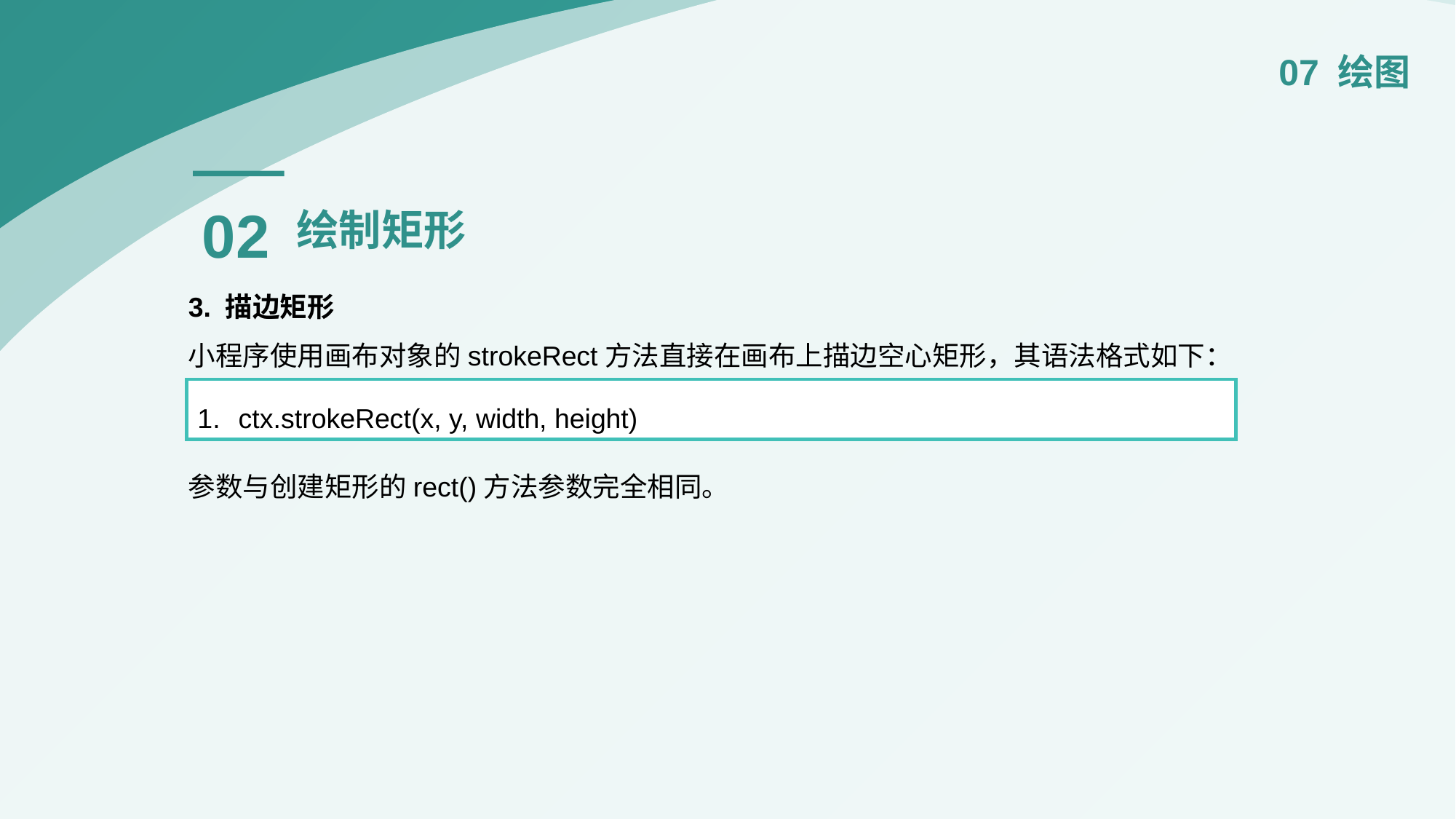

07 绘图
02

绘制矩形
3. 描边矩形
小程序使用画布对象的strokeRect方法直接在画布上描边空心矩形，其语法格式如下：

参数与创建矩形的rect()方法参数完全相同。
ctx.strokeRect(x, y, width, height)